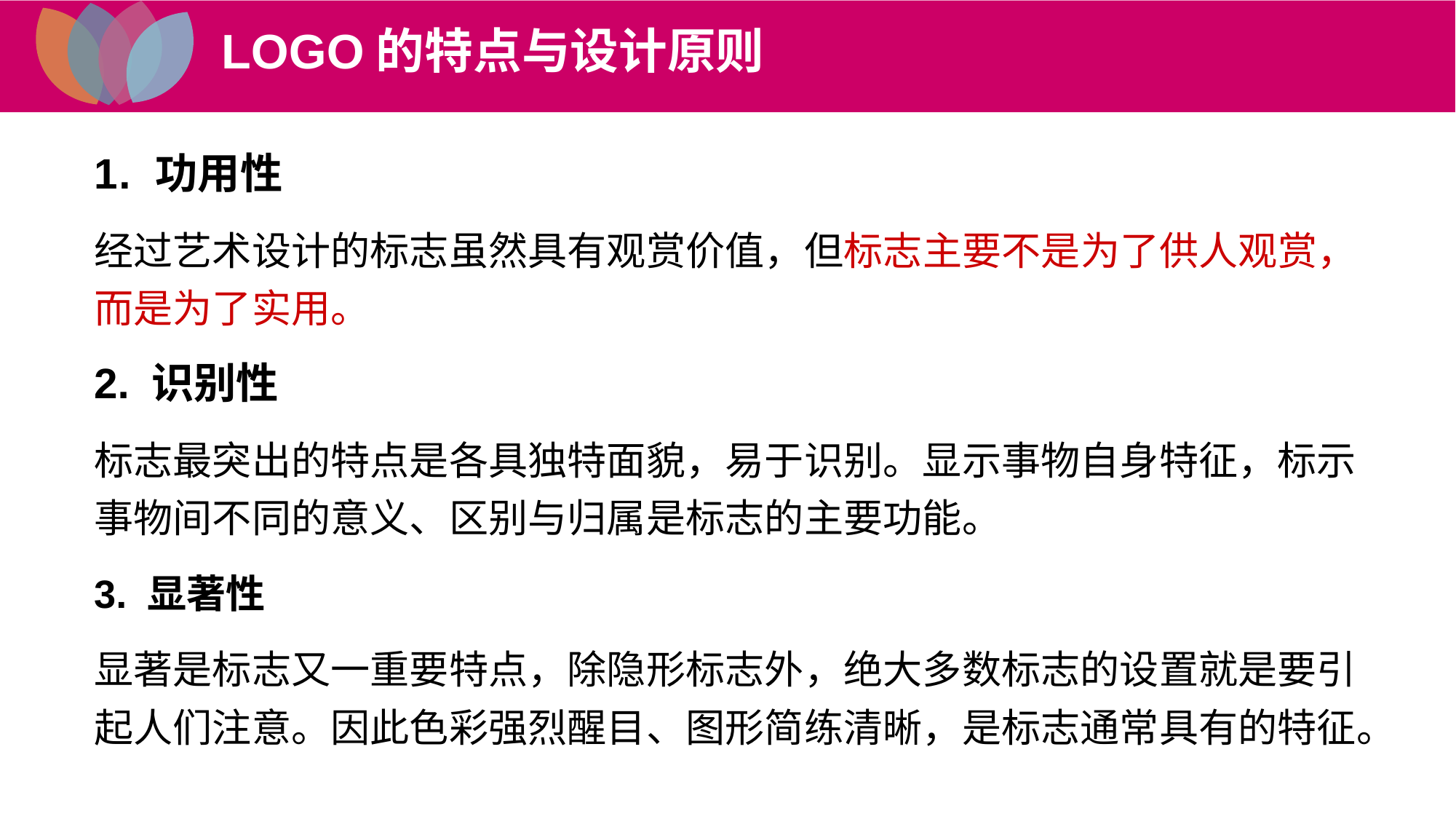

LOGO的特点与设计原则
功用性
经过艺术设计的标志虽然具有观赏价值，但标志主要不是为了供人观赏，而是为了实用。
2. 识别性
标志最突出的特点是各具独特面貌，易于识别。显示事物自身特征，标示事物间不同的意义、区别与归属是标志的主要功能。
3. 显著性
显著是标志又一重要特点，除隐形标志外，绝大多数标志的设置就是要引起人们注意。因此色彩强烈醒目、图形简练清晰，是标志通常具有的特征。